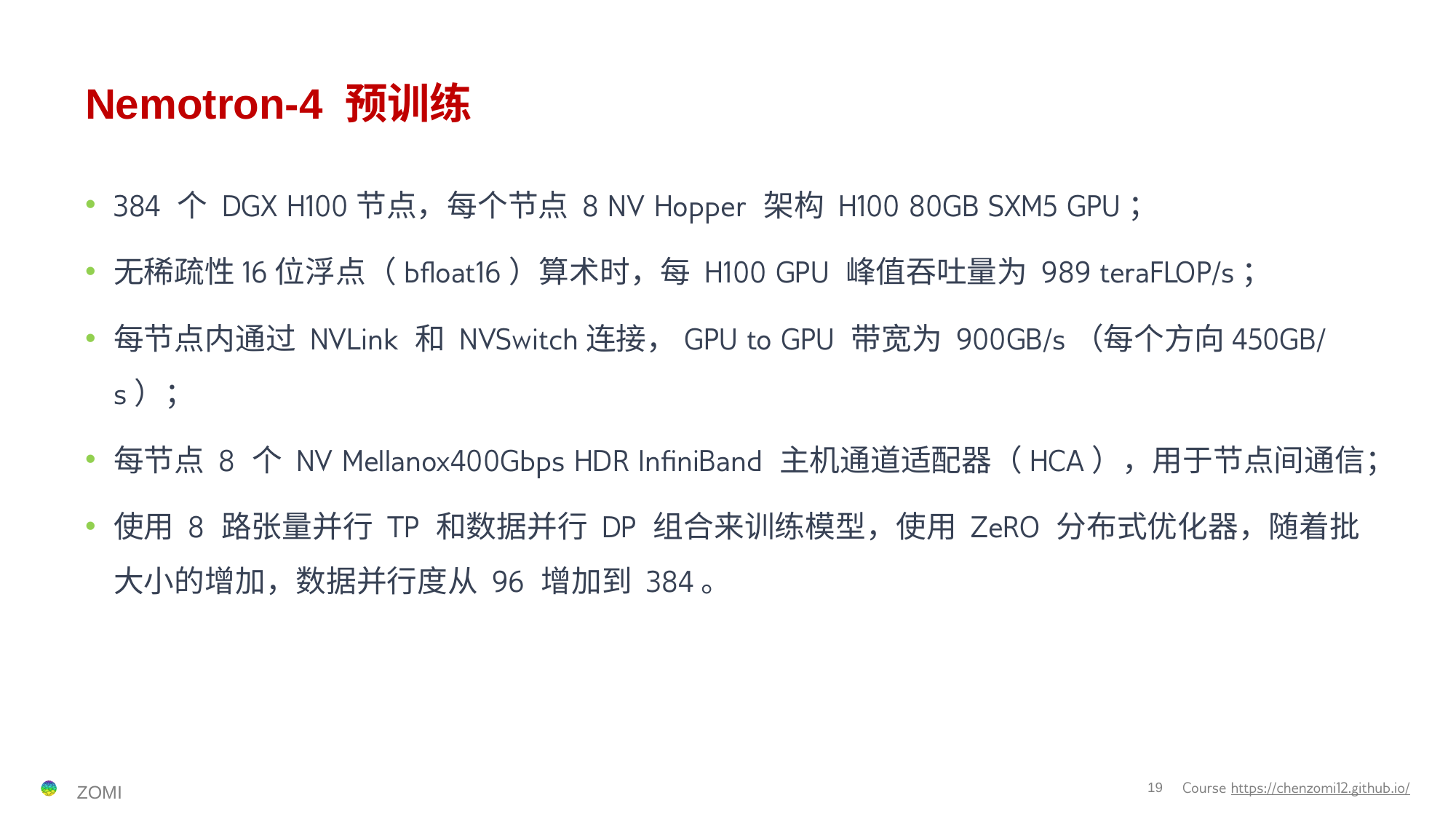

# Nemotron-4 预训练
384 个 DGX H100节点，每个节点 8 NV Hopper 架构 H100 80GB SXM5 GPU；
无稀疏性16位浮点（bfloat16）算术时，每 H100 GPU 峰值吞吐量为 989 teraFLOP/s；
每节点内通过 NVLink 和 NVSwitch连接，GPU to GPU 带宽为 900GB/s（每个方向450GB/s）；
每节点 8 个 NV Mellanox400Gbps HDR InfiniBand 主机通道适配器（HCA），用于节点间通信；
使用 8 路张量并行 TP 和数据并行 DP 组合来训练模型，使用 ZeRO 分布式优化器，随着批大小的增加，数据并行度从 96 增加到 384。